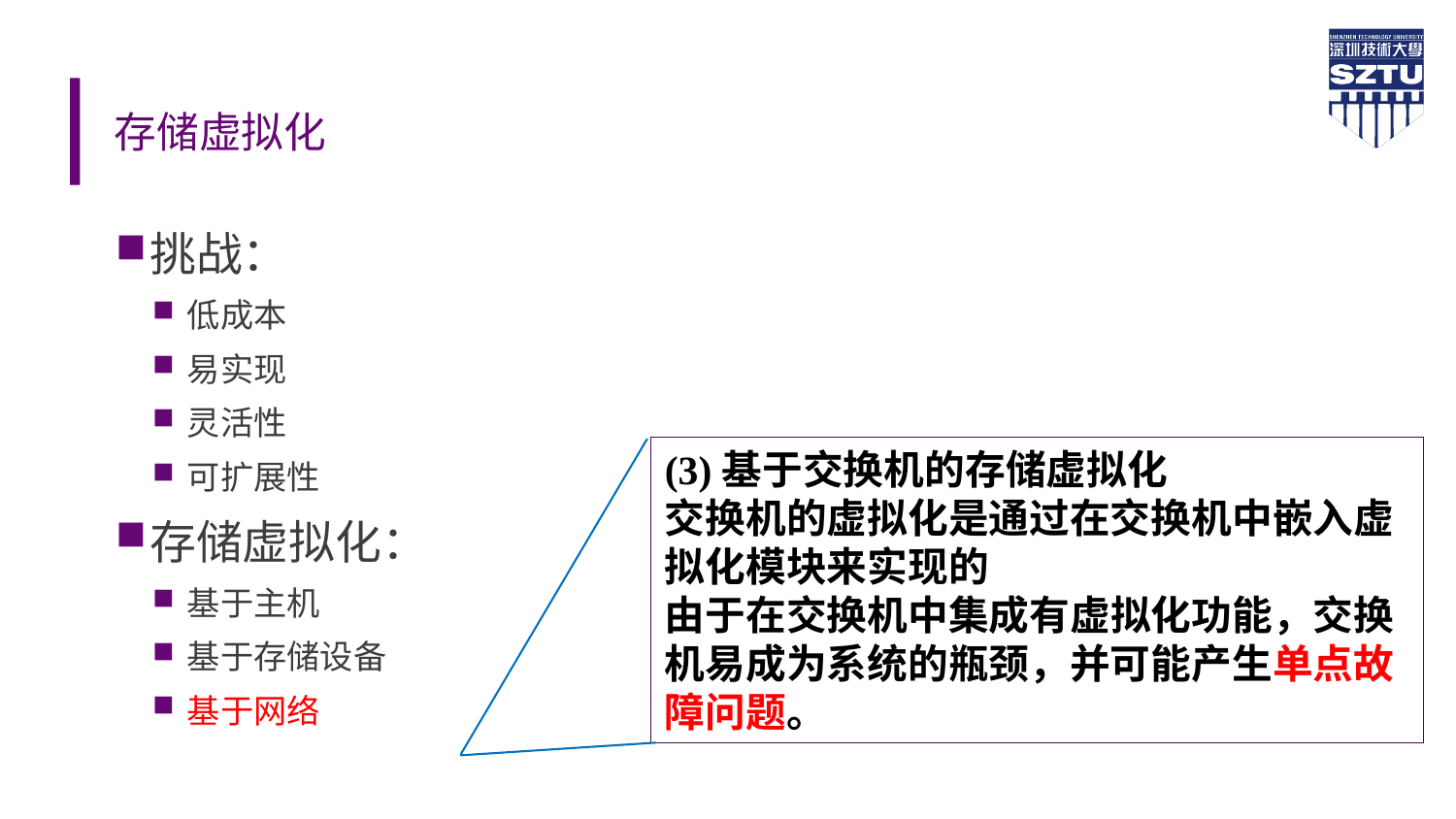

# 存储虚拟化
挑战：
低成本
易实现
灵活性
可扩展性
存储虚拟化：
基于主机
基于存储设备
基于网络

(3)基于交换机的存储虚拟化
交换机的虚拟化是通过在交换机中嵌入虚拟化模块来实现的
由于在交换机中集成有虚拟化功能，交换机易成为系统的瓶颈，并可能产生单点故障问题。